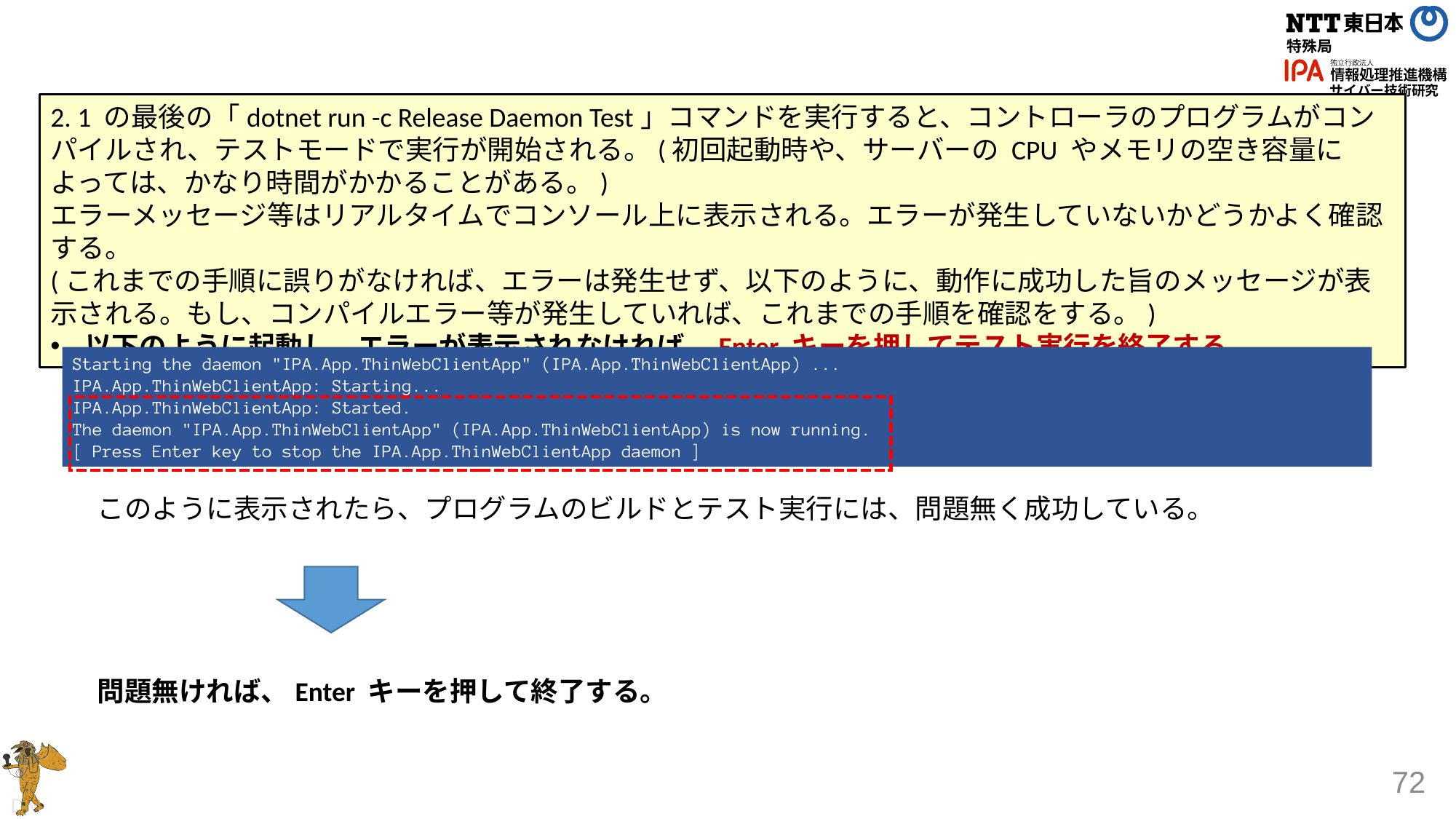

#
2. 1 の最後の「dotnet run -c Release Daemon Test」コマンドを実行すると、コントローラのプログラムがコンパイルされ、テストモードで実行が開始される。(初回起動時や、サーバーの CPU やメモリの空き容量によっては、かなり時間がかかることがある。)
エラーメッセージ等はリアルタイムでコンソール上に表示される。エラーが発生していないかどうかよく確認する。
(これまでの手順に誤りがなければ、エラーは発生せず、以下のように、動作に成功した旨のメッセージが表示される。もし、コンパイルエラー等が発生していれば、これまでの手順を確認をする。)
以下のように起動し、エラーが表示されなければ、Enter キーを押してテスト実行を終了する。
Starting the daemon "IPA.App.ThinWebClientApp" (IPA.App.ThinWebClientApp) ...
IPA.App.ThinWebClientApp: Starting...
IPA.App.ThinWebClientApp: Started.
The daemon "IPA.App.ThinWebClientApp" (IPA.App.ThinWebClientApp) is now running.
[ Press Enter key to stop the IPA.App.ThinWebClientApp daemon ]

このように表示されたら、プログラムのビルドとテスト実行には、問題無く成功している。

問題無ければ、Enter キーを押して終了する。
72